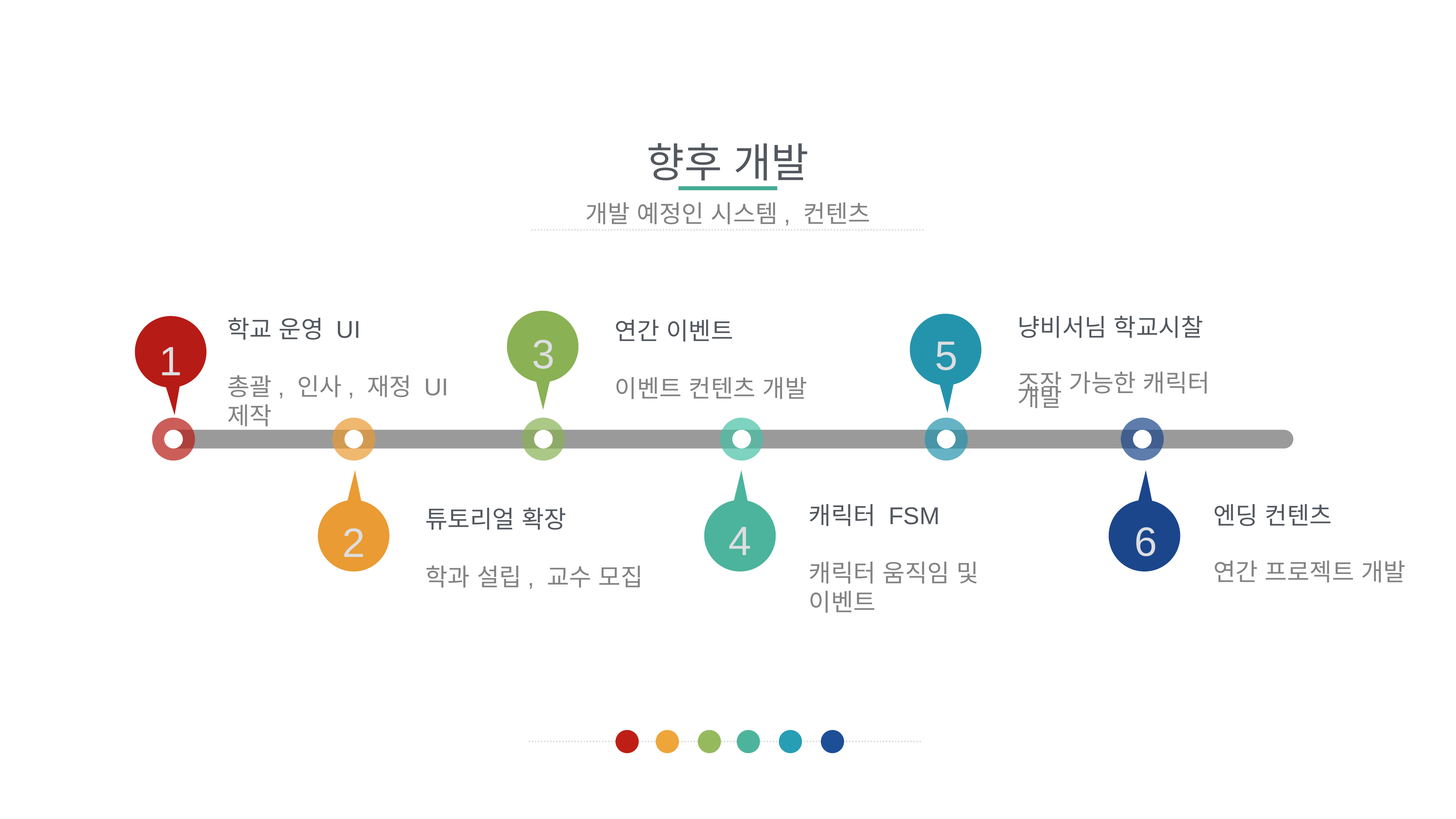

향후 개발

개발 예정인 시스템, 컨텐츠

학교 운영 UI

총괄, 인사, 재정 UI 제작

연간 이벤트

이벤트 컨텐츠 개발

3
5
냥비서님 학교시찰

조작 가능한 캐릭터 개발

1

캐릭터 FSM

캐릭터 움직임 및 이벤트

엔딩 컨텐츠
연간 프로젝트 개발
튜토리얼 확장

학과 설립, 교수 모집
4
6
2